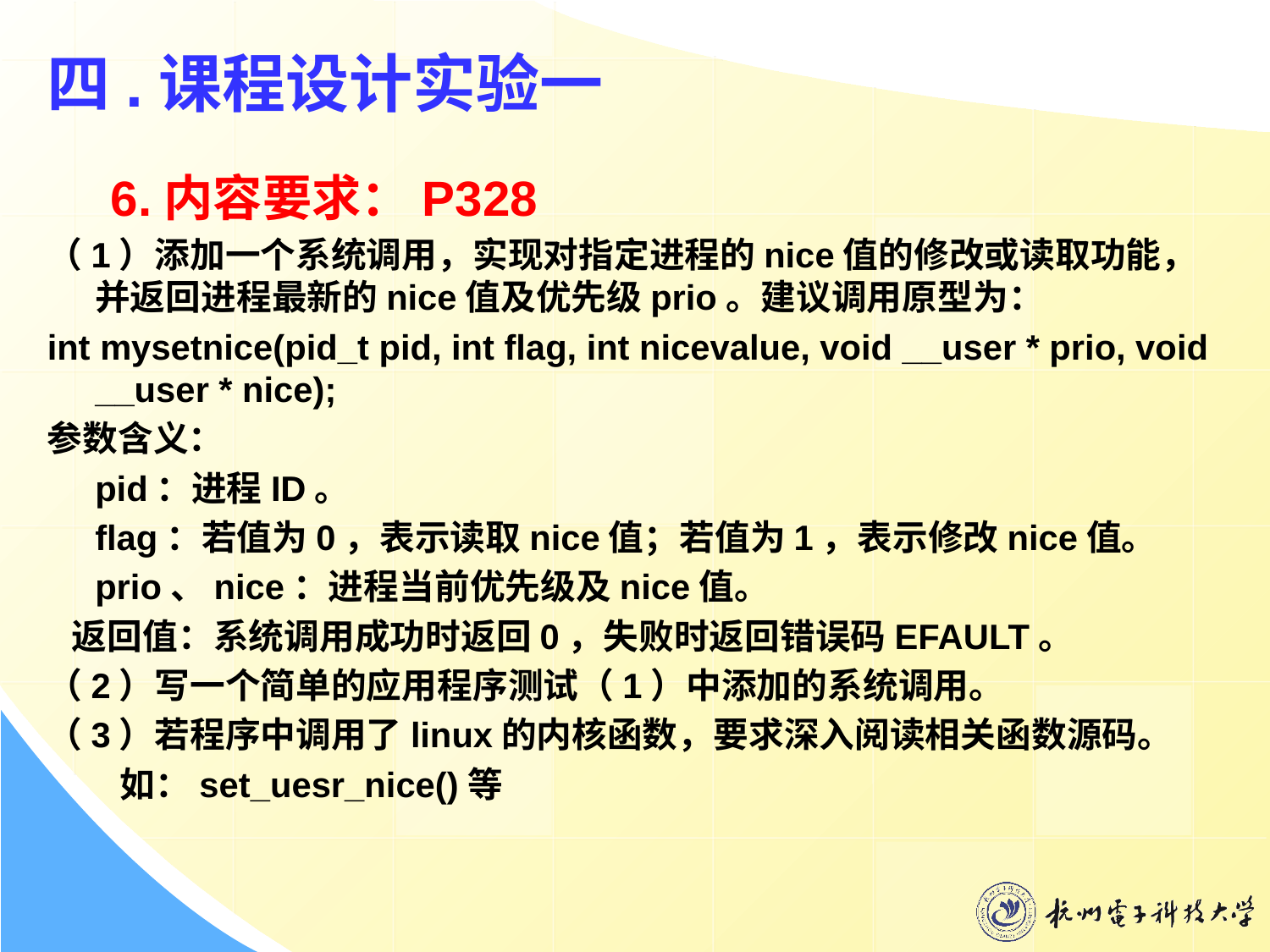

四.课程设计实验一
6.内容要求：P328
（1）添加一个系统调用，实现对指定进程的nice值的修改或读取功能，并返回进程最新的nice值及优先级prio。建议调用原型为：
int mysetnice(pid_t pid, int flag, int nicevalue, void __user * prio, void __user * nice);
参数含义：
	pid：进程ID。
	flag：若值为0，表示读取nice值；若值为1，表示修改nice值。
	prio、nice：进程当前优先级及nice值。
  返回值：系统调用成功时返回0，失败时返回错误码EFAULT。
（2）写一个简单的应用程序测试（1）中添加的系统调用。
（3）若程序中调用了linux的内核函数，要求深入阅读相关函数源码。
        如：set_uesr_nice()等